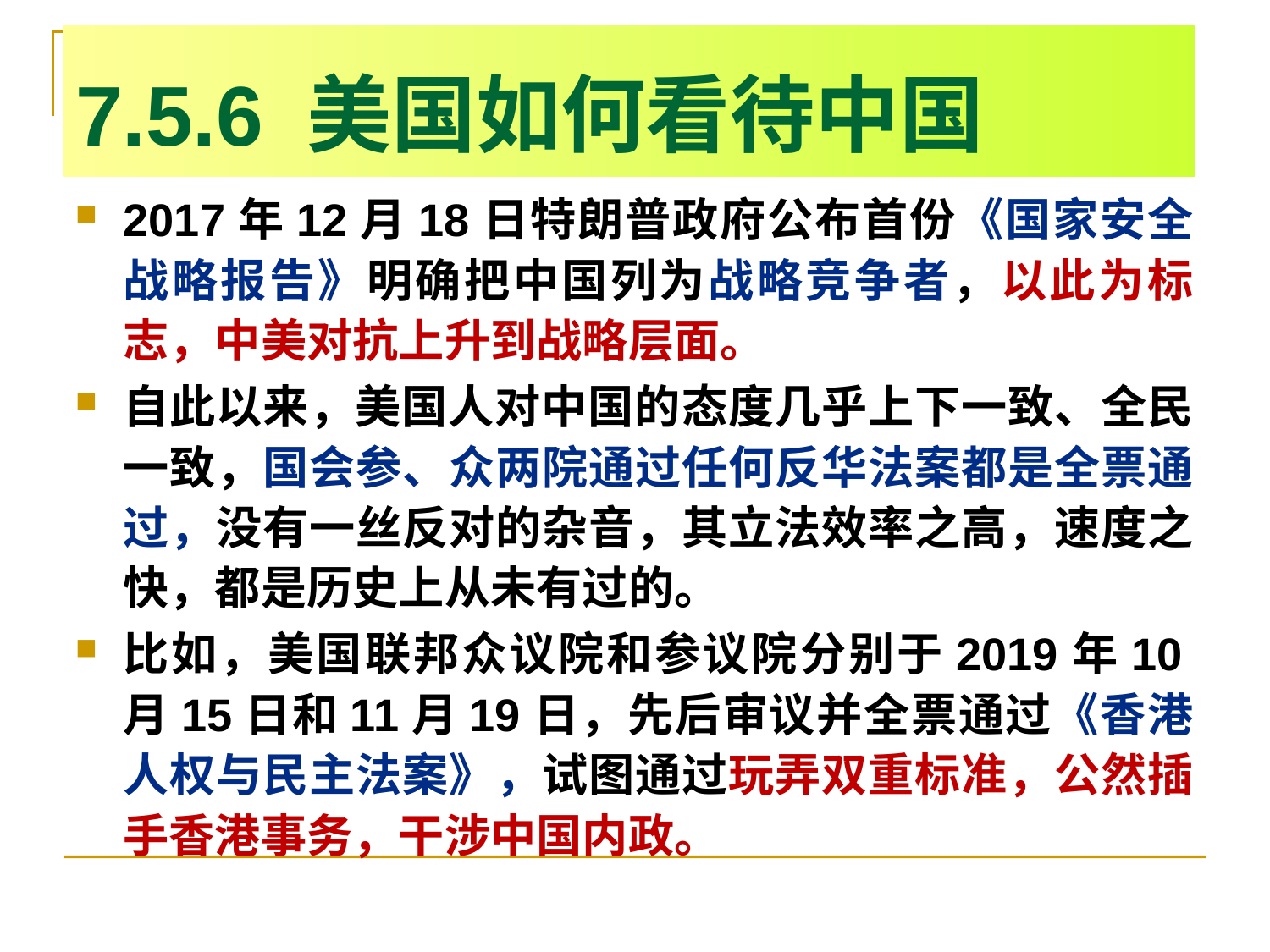

7.5.6 美国如何看待中国
#
2017年12月18日特朗普政府公布首份《国家安全战略报告》明确把中国列为战略竞争者，以此为标志，中美对抗上升到战略层面。
自此以来，美国人对中国的态度几乎上下一致、全民一致，国会参、众两院通过任何反华法案都是全票通过，没有一丝反对的杂音，其立法效率之高，速度之快，都是历史上从未有过的。
比如，美国联邦众议院和参议院分别于2019年10月15日和11月19日，先后审议并全票通过《香港人权与民主法案》，试图通过玩弄双重标准，公然插手香港事务，干涉中国内政。
66